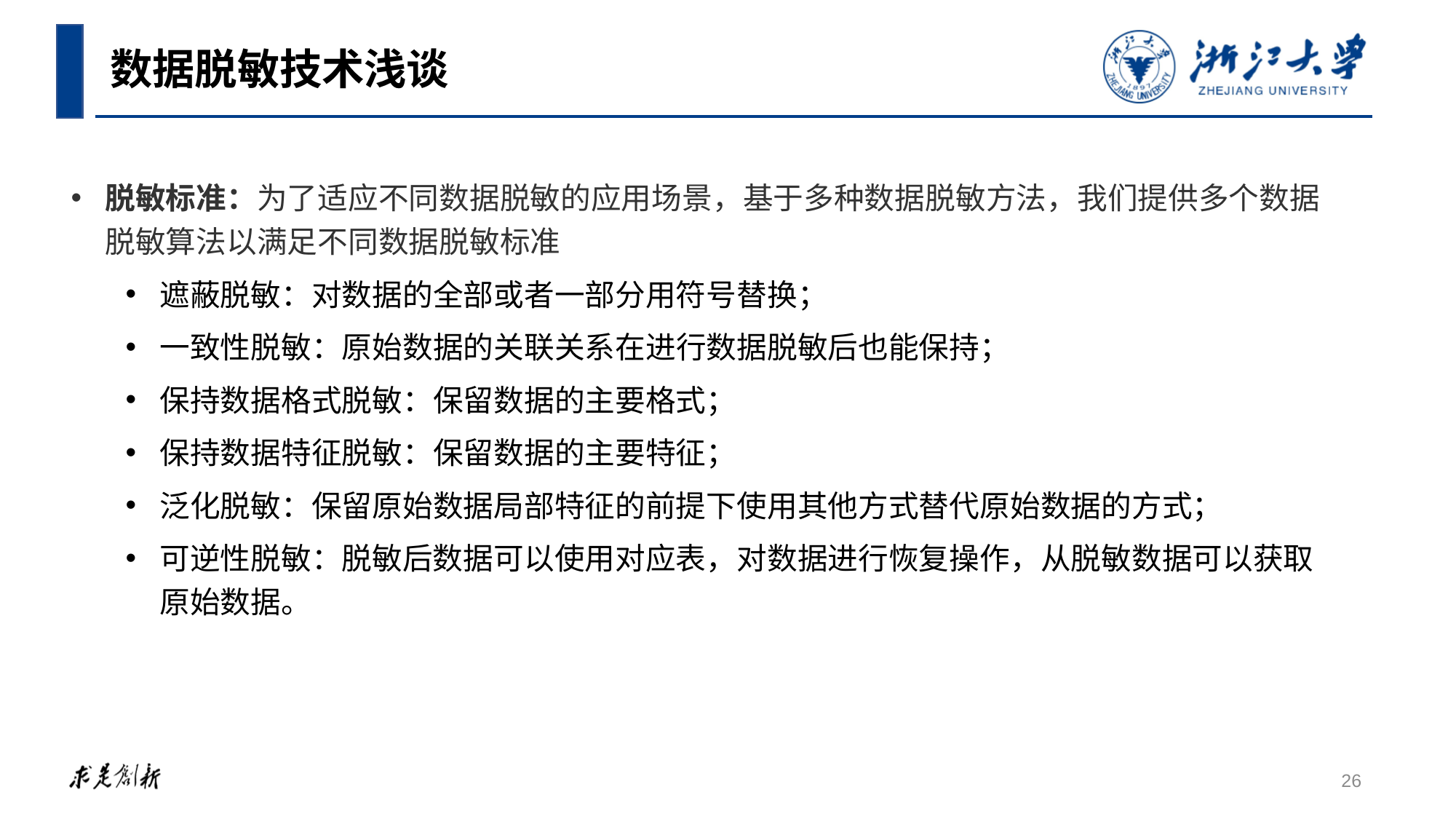

数据脱敏技术浅谈
脱敏标准：为了适应不同数据脱敏的应用场景，基于多种数据脱敏方法，我们提供多个数据脱敏算法以满足不同数据脱敏标准
遮蔽脱敏：对数据的全部或者一部分用符号替换；
一致性脱敏：原始数据的关联关系在进行数据脱敏后也能保持；
保持数据格式脱敏：保留数据的主要格式；
保持数据特征脱敏：保留数据的主要特征；
泛化脱敏：保留原始数据局部特征的前提下使用其他方式替代原始数据的方式；
可逆性脱敏：脱敏后数据可以使用对应表，对数据进行恢复操作，从脱敏数据可以获取原始数据。
26